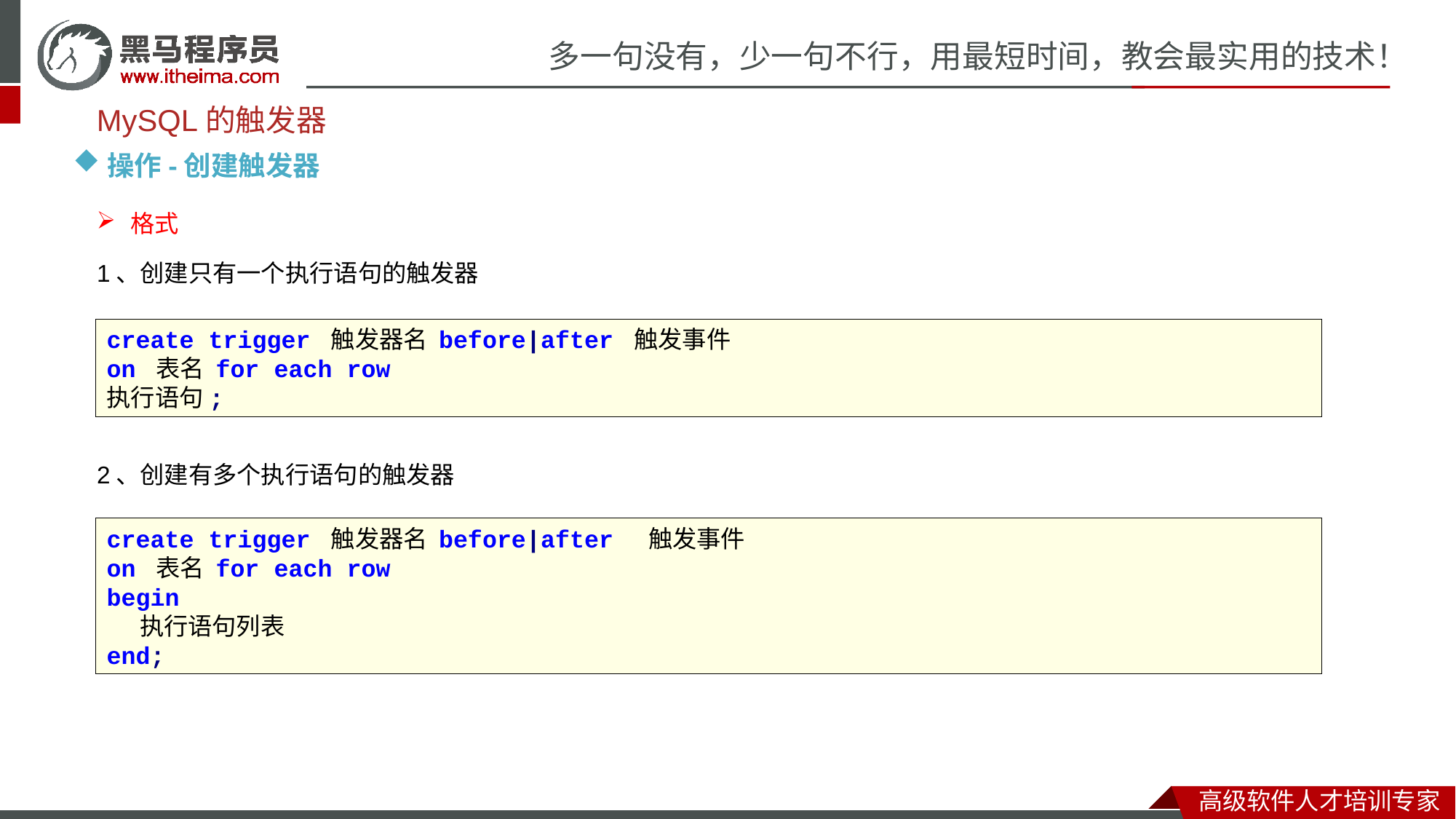

MySQL的触发器
操作-创建触发器
格式
1、创建只有一个执行语句的触发器
create trigger 触发器名 before|after 触发事件
on 表名 for each row
执行语句;
2、创建有多个执行语句的触发器
create trigger 触发器名 before|after  触发事件
on 表名 for each row
begin
     执行语句列表
end;